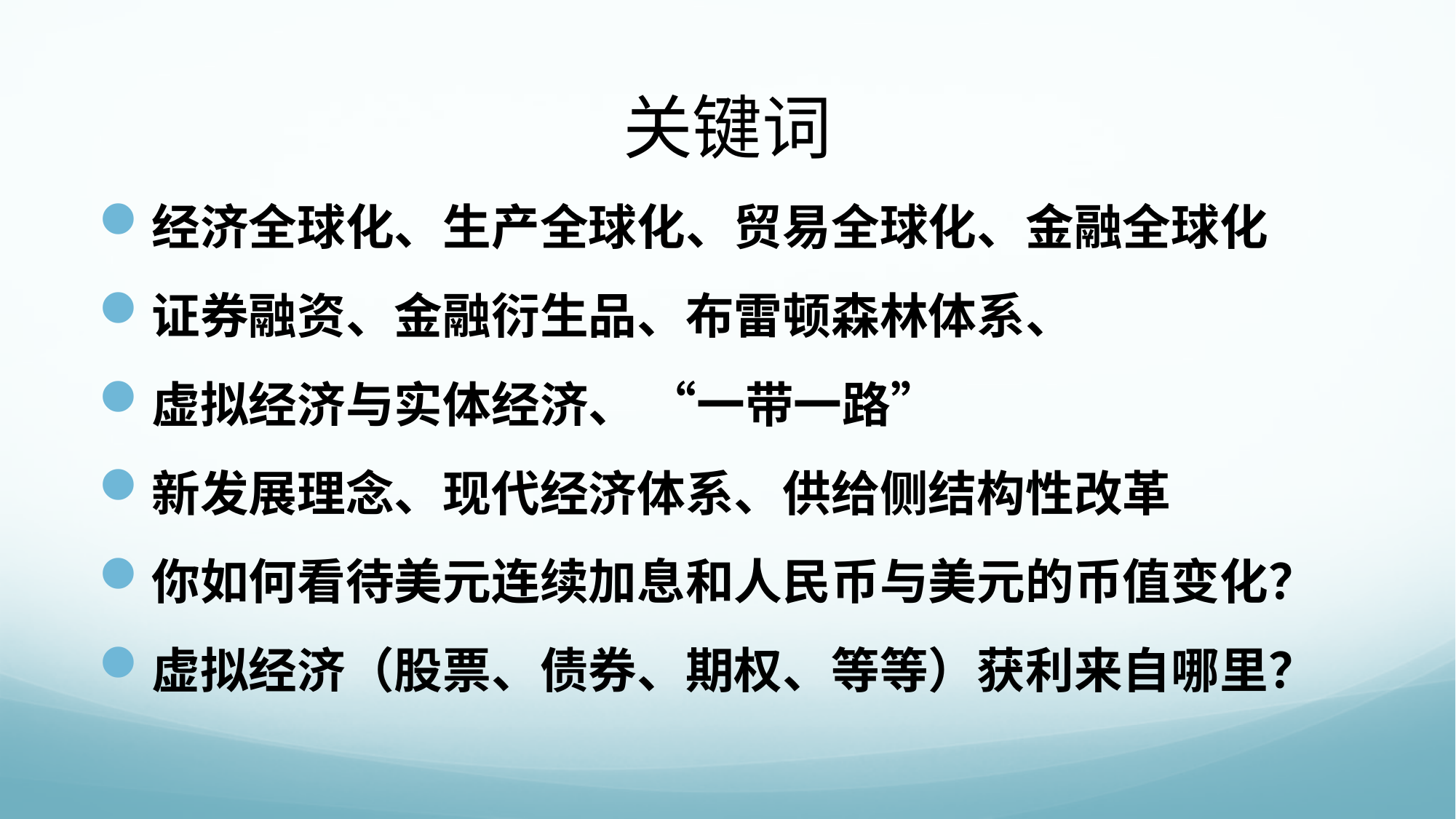

# 关键词
经济全球化、生产全球化、贸易全球化、金融全球化
证券融资、金融衍生品、布雷顿森林体系、
虚拟经济与实体经济、 “一带一路”
新发展理念、现代经济体系、供给侧结构性改革
你如何看待美元连续加息和人民币与美元的币值变化？
虚拟经济（股票、债券、期权、等等）获利来自哪里？